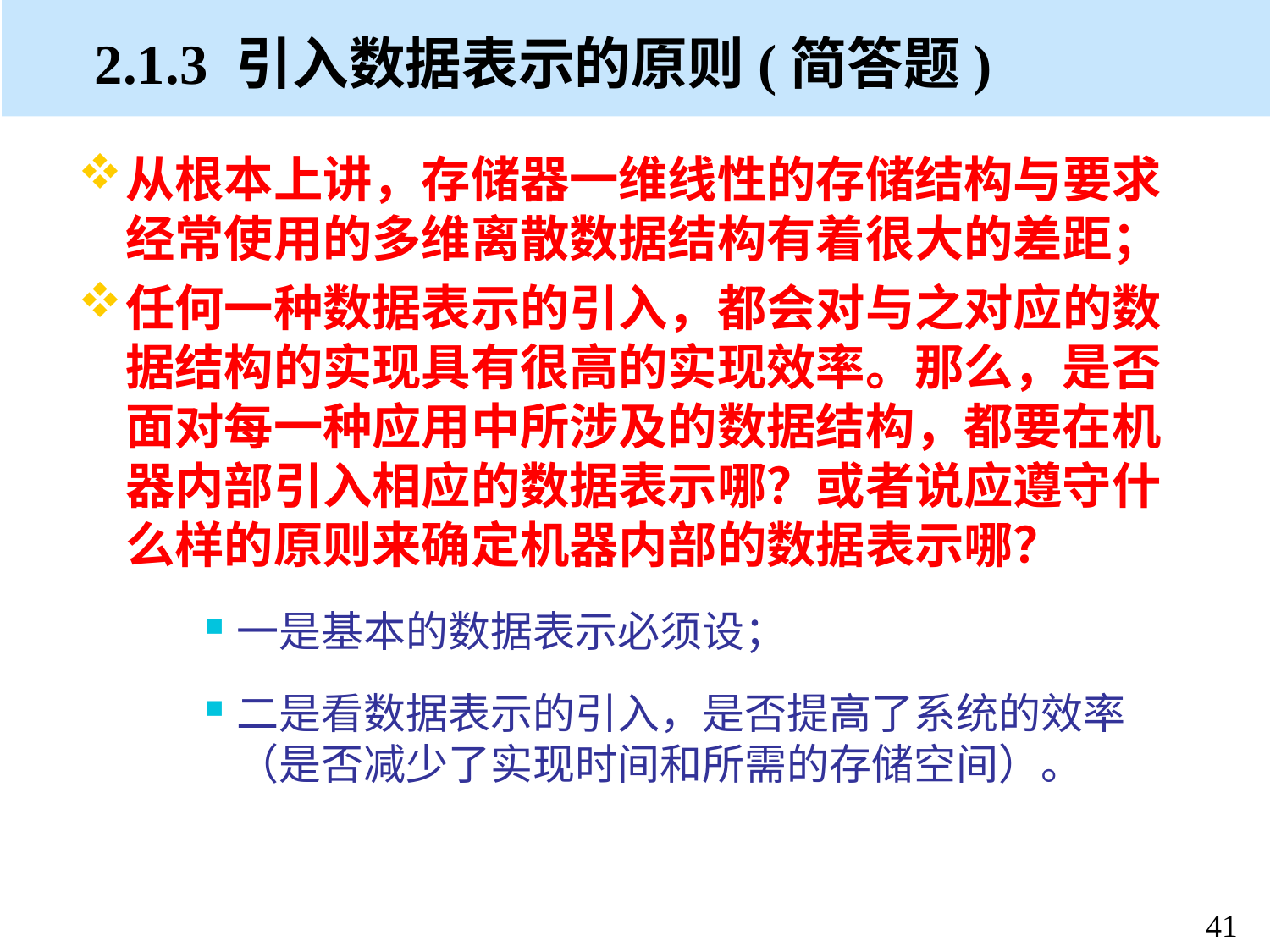

# 2.1.3 引入数据表示的原则(简答题)
从根本上讲，存储器一维线性的存储结构与要求经常使用的多维离散数据结构有着很大的差距；
任何一种数据表示的引入，都会对与之对应的数据结构的实现具有很高的实现效率。那么，是否面对每一种应用中所涉及的数据结构，都要在机器内部引入相应的数据表示哪？或者说应遵守什么样的原则来确定机器内部的数据表示哪？
一是基本的数据表示必须设；
二是看数据表示的引入，是否提高了系统的效率（是否减少了实现时间和所需的存储空间）。